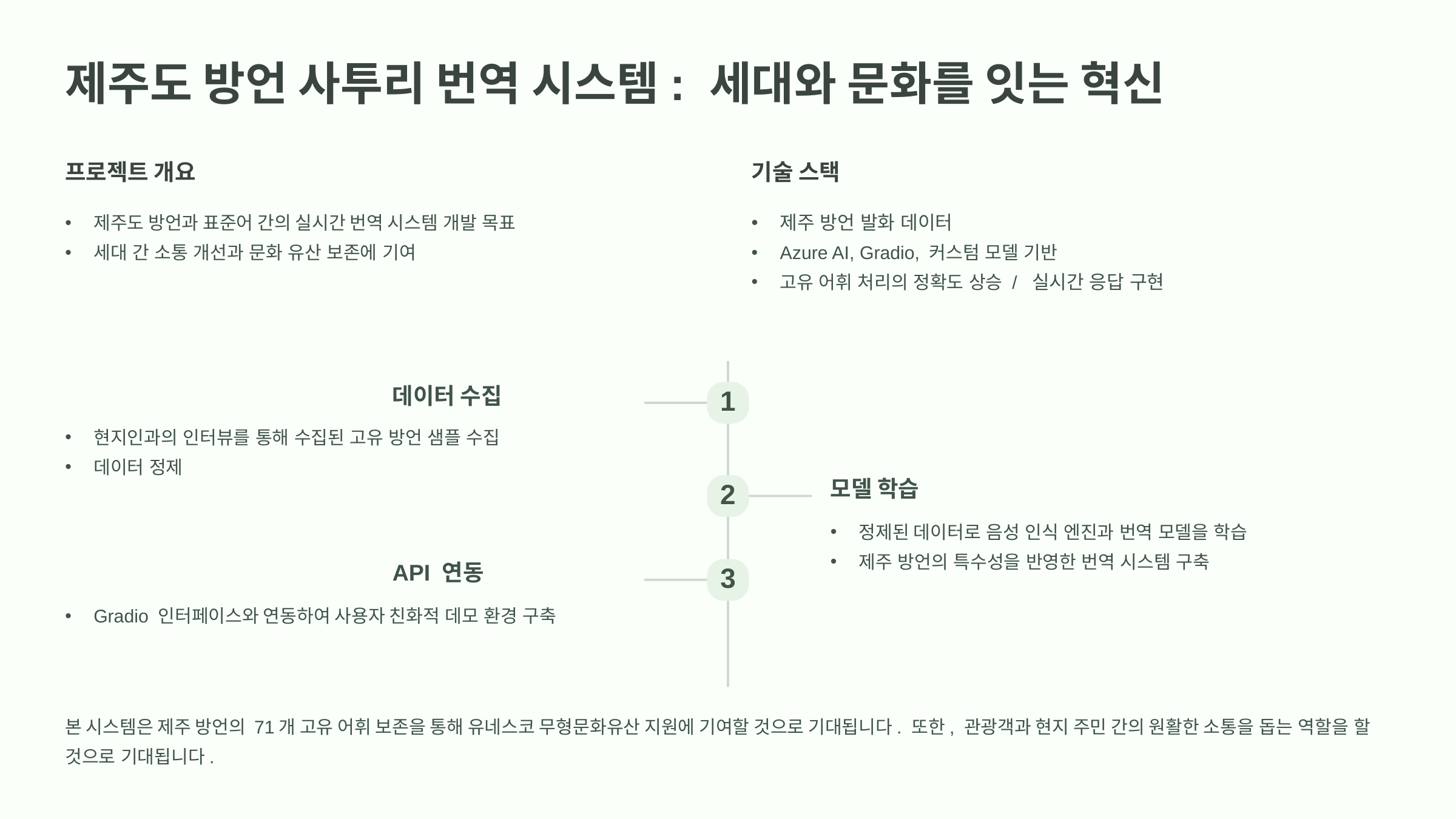

제주도 방언 사투리 번역 시스템: 세대와 문화를 잇는 혁신
프로젝트 개요
기술 스택
제주도 방언과 표준어 간의 실시간 번역 시스템 개발 목표
세대 간 소통 개선과 문화 유산 보존에 기여
제주 방언 발화 데이터
Azure AI, Gradio, 커스텀 모델 기반
고유 어휘 처리의 정확도 상승 /  실시간 응답 구현

데이터 수집

1

현지인과의 인터뷰를 통해 수집된 고유 방언 샘플 수집
데이터 정제
모델 학습

2

정제된 데이터로 음성 인식 엔진과 번역 모델을 학습
제주 방언의 특수성을 반영한 번역 시스템 구축
API 연동

3

Gradio 인터페이스와 연동하여 사용자 친화적 데모 환경 구축
본 시스템은 제주 방언의 71개 고유 어휘 보존을 통해 유네스코 무형문화유산 지원에 기여할 것으로 기대됩니다. 또한, 관광객과 현지 주민 간의 원활한 소통을 돕는 역할을 할 것으로 기대됩니다.